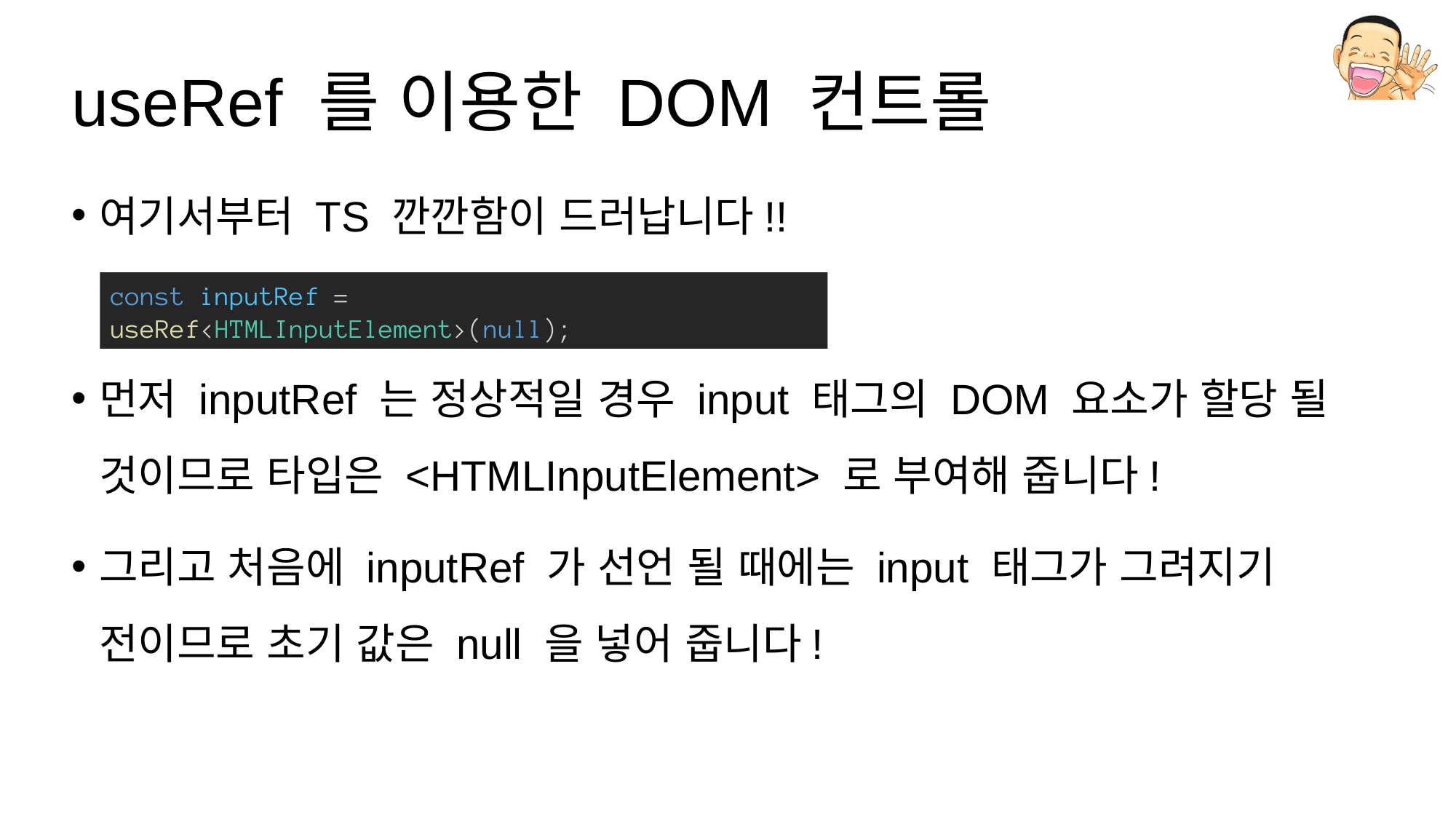

# useRef 를 이용한 DOM 컨트롤
여기서부터 TS 깐깐함이 드러납니다!!

먼저 inputRef 는 정상적일 경우 input 태그의 DOM 요소가 할당 될 것이므로 타입은 <HTMLInputElement> 로 부여해 줍니다!
그리고 처음에 inputRef 가 선언 될 때에는 input 태그가 그려지기 전이므로 초기 값은 null 을 넣어 줍니다!
const inputRef = useRef<HTMLInputElement>(null);